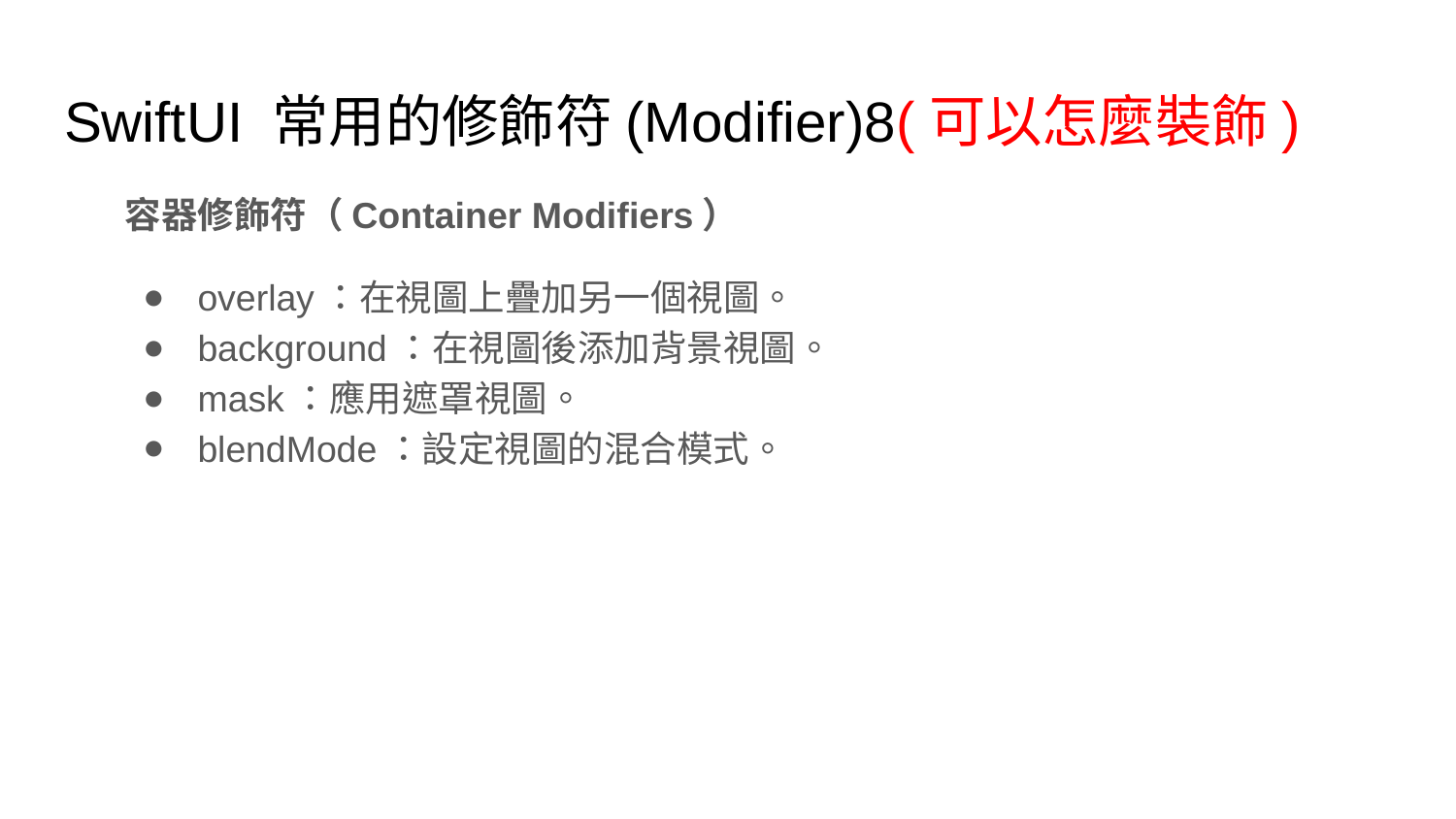

# SwiftUI 常用的修飾符(Modifier)8(可以怎麼裝飾)
容器修飾符（Container Modifiers）
overlay：在視圖上疊加另一個視圖。
background：在視圖後添加背景視圖。
mask：應用遮罩視圖。
blendMode：設定視圖的混合模式。